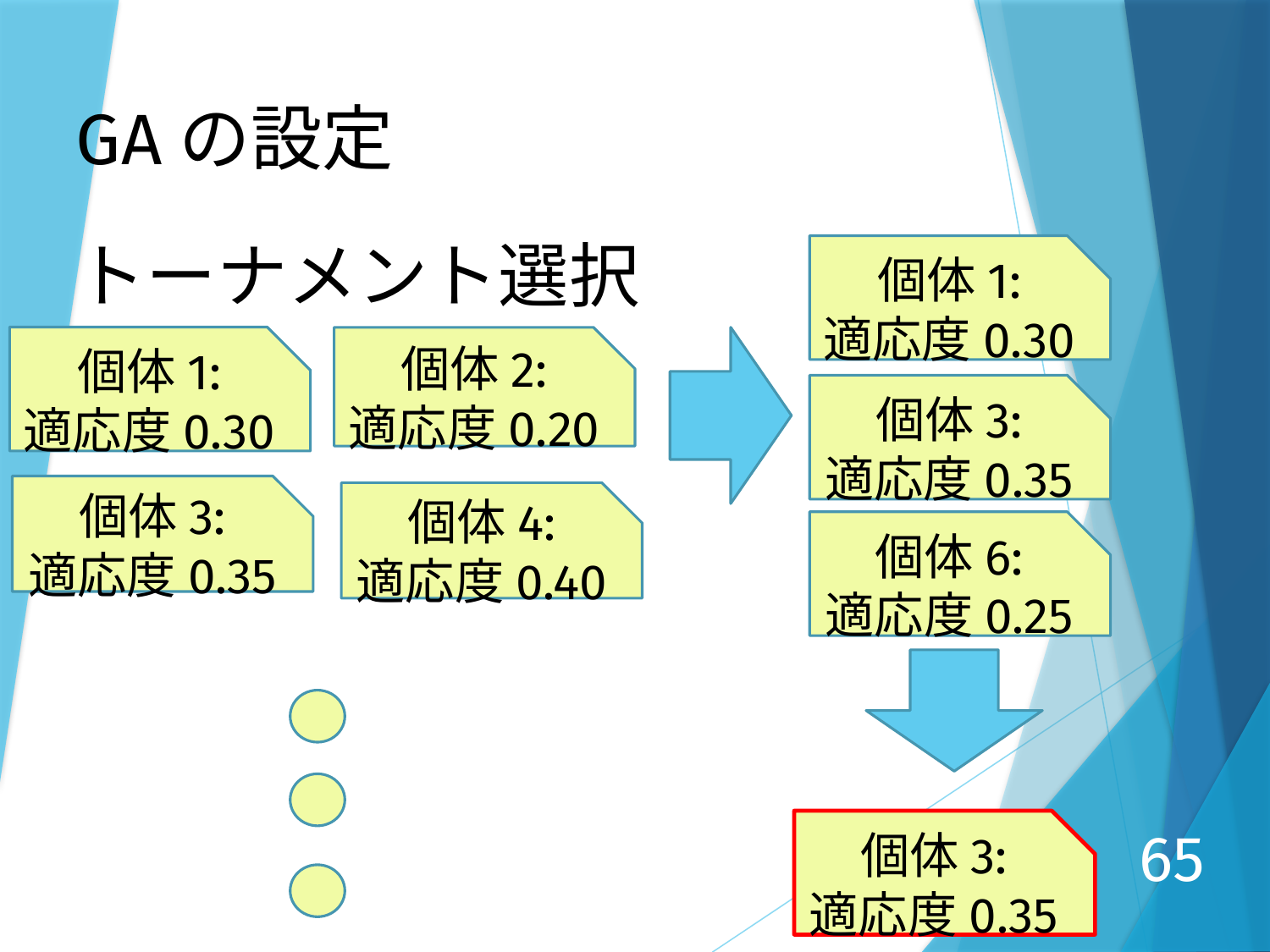

GAの設定
トーナメント選択
個体1:
適応度0.30
個体1:
適応度0.30

個体2:
適応度0.20
個体3:
適応度0.35
個体3:
適応度0.35
個体4:
適応度0.40
個体6:
適応度0.25

個体3:
適応度0.35
65